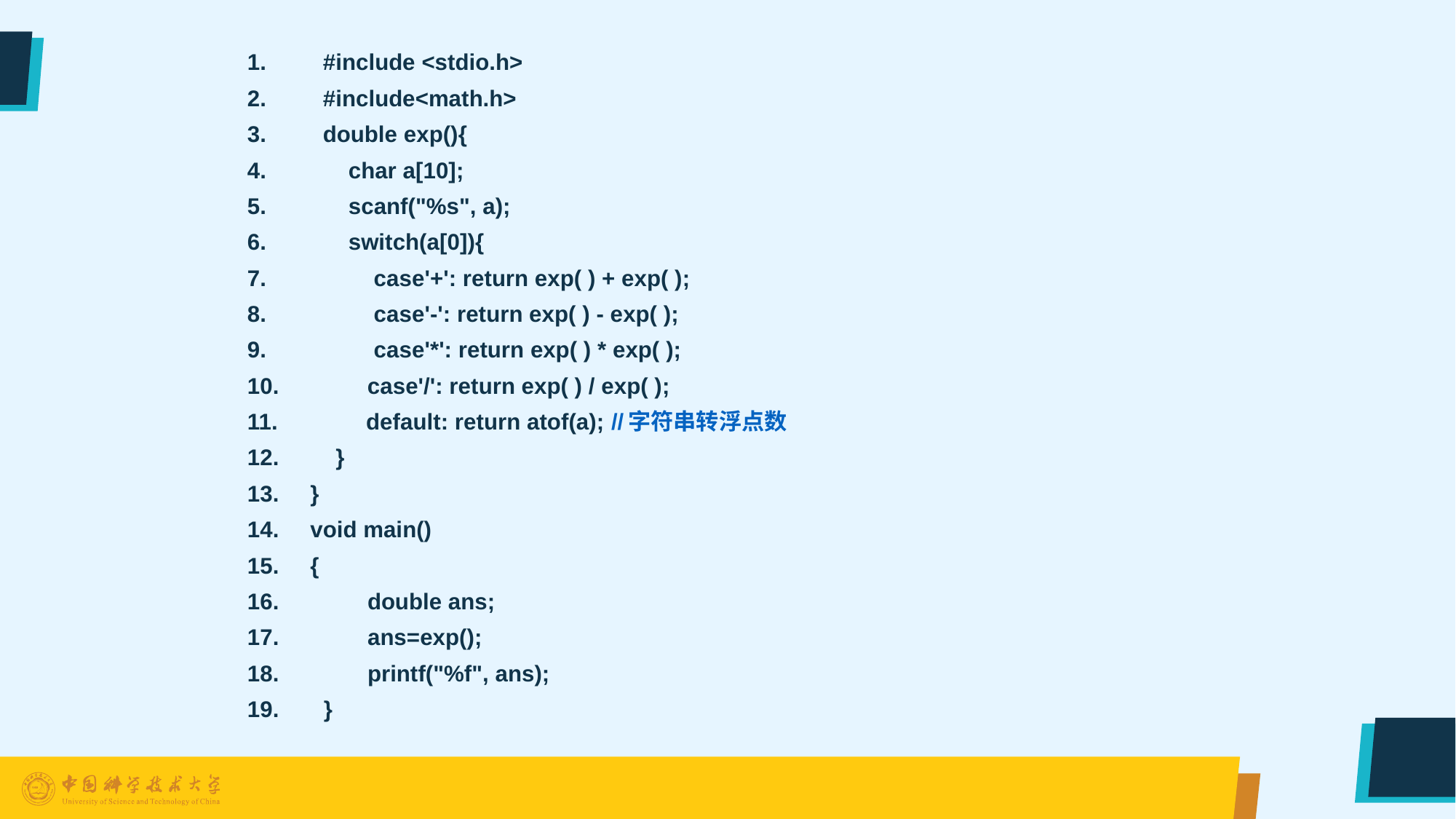

1.         #include <stdio.h>
2.         #include<math.h>
3.         double exp(){
4.             char a[10];
5.             scanf("%s", a);
6.             switch(a[0]){
7.                 case'+': return exp( ) + exp( );
8.                 case'-': return exp( ) - exp( );
9.                 case'*': return exp( ) * exp( );
10.              case'/': return exp( ) / exp( );
11.              default: return atof(a); //字符串转浮点数
12.         }
13.     }
14.     void main()
15.     {
16.              double ans;
17.              ans=exp();
18.              printf("%f", ans);
19.       }